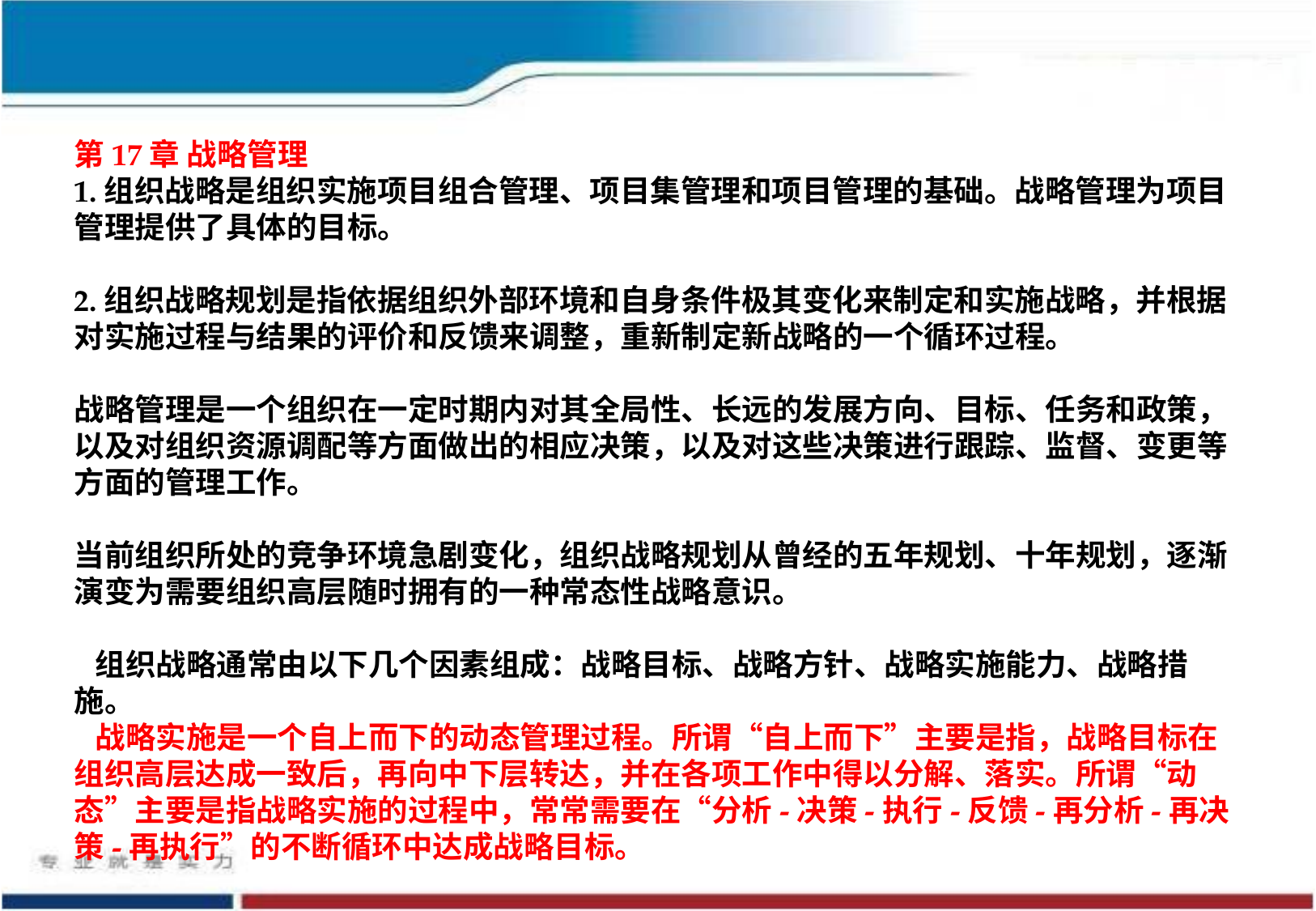

第17章 战略管理
1.组织战略是组织实施项目组合管理、项目集管理和项目管理的基础。战略管理为项目管理提供了具体的目标。

2.组织战略规划是指依据组织外部环境和自身条件极其变化来制定和实施战略，并根据对实施过程与结果的评价和反馈来调整，重新制定新战略的一个循环过程。

战略管理是一个组织在一定时期内对其全局性、长远的发展方向、目标、任务和政策，以及对组织资源调配等方面做出的相应决策，以及对这些决策进行跟踪、监督、变更等方面的管理工作。

当前组织所处的竞争环境急剧变化，组织战略规划从曾经的五年规划、十年规划，逐渐演变为需要组织高层随时拥有的一种常态性战略意识。

  组织战略通常由以下几个因素组成：战略目标、战略方针、战略实施能力、战略措施。
  战略实施是一个自上而下的动态管理过程。所谓“自上而下”主要是指，战略目标在组织高层达成一致后，再向中下层转达，并在各项工作中得以分解、落实。所谓“动态”主要是指战略实施的过程中，常常需要在“分析-决策-执行-反馈-再分析-再决策-再执行”的不断循环中达成战略目标。